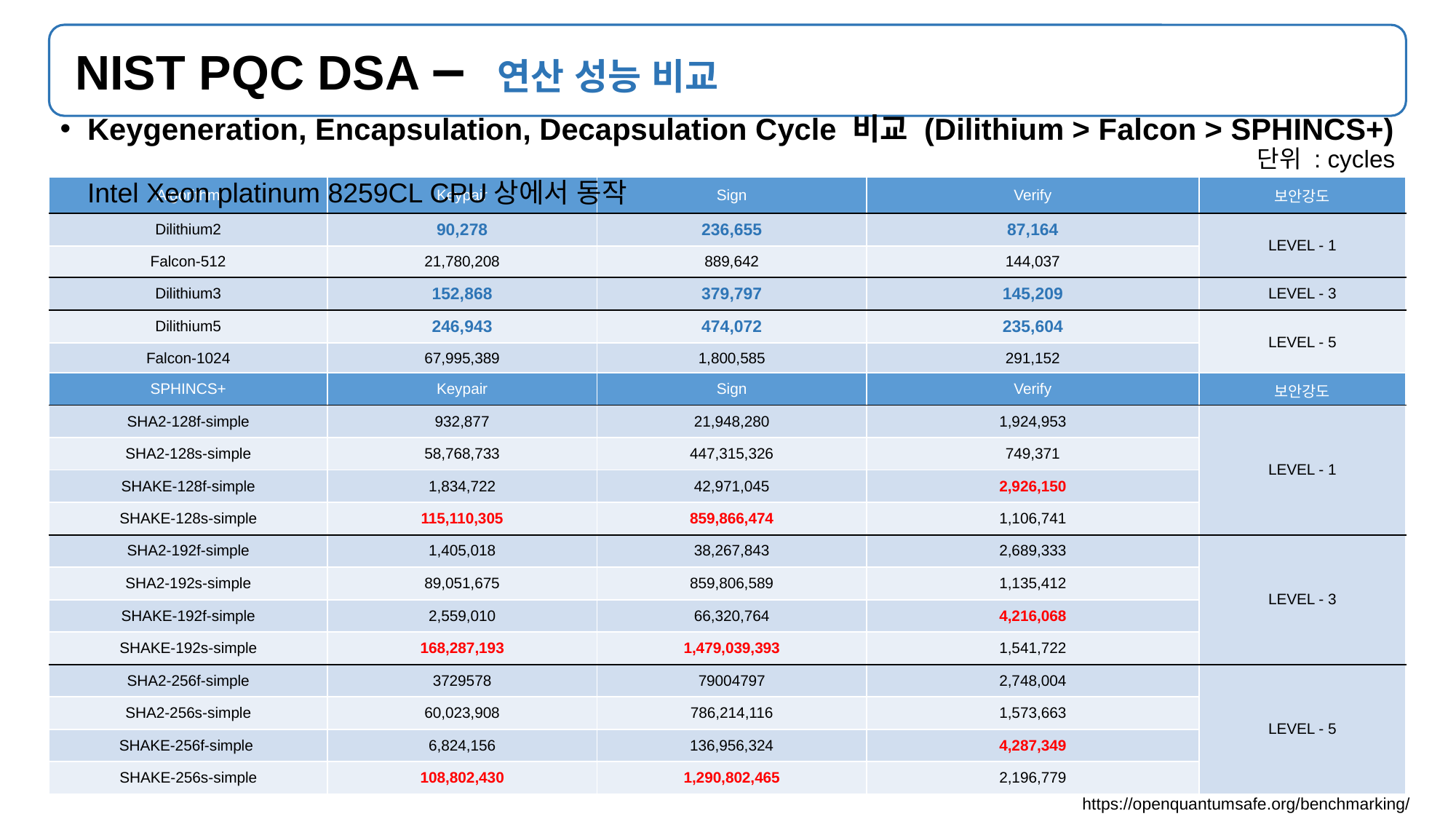

# NIST PQC DSA – 연산 성능 비교
Keygeneration, Encapsulation, Decapsulation Cycle 비교 (Dilithium > Falcon > SPHINCS+)
Intel Xeon platinum 8259CL CPU상에서 동작
단위 : cycles
| Algorithm | Keypair | Sign | Verify | 보안강도 |
| --- | --- | --- | --- | --- |
| Dilithium2 | 90,278 | 236,655 | 87,164 | LEVEL - 1 |
| Falcon-512 | 21,780,208 | 889,642 | 144,037 |  |
| Dilithium3 | 152,868 | 379,797 | 145,209 | LEVEL - 3 |
| Dilithium5 | 246,943 | 474,072 | 235,604 | LEVEL - 5 |
| Falcon-1024 | 67,995,389 | 1,800,585 | 291,152 |  |
| SPHINCS+ | Keypair | Sign | Verify | 보안강도 |
| --- | --- | --- | --- | --- |
| SHA2-128f-simple | 932,877 | 21,948,280 | 1,924,953 | LEVEL - 1 |
| SHA2-128s-simple | 58,768,733 | 447,315,326 | 749,371 |  |
| SHAKE-128f-simple | 1,834,722 | 42,971,045 | 2,926,150 |  |
| SHAKE-128s-simple | 115,110,305 | 859,866,474 | 1,106,741 |  |
| SHA2-192f-simple | 1,405,018 | 38,267,843 | 2,689,333 | LEVEL - 3 |
| SHA2-192s-simple | 89,051,675 | 859,806,589 | 1,135,412 |  |
| SHAKE-192f-simple | 2,559,010 | 66,320,764 | 4,216,068 |  |
| SHAKE-192s-simple | 168,287,193 | 1,479,039,393 | 1,541,722 |  |
| SHA2-256f-simple | 3729578 | 79004797 | 2,748,004 | LEVEL - 5 |
| SHA2-256s-simple | 60,023,908 | 786,214,116 | 1,573,663 |  |
| SHAKE-256f-simple | 6,824,156 | 136,956,324 | 4,287,349 |  |
| SHAKE-256s-simple | 108,802,430 | 1,290,802,465 | 2,196,779 |  |
https://openquantumsafe.org/benchmarking/